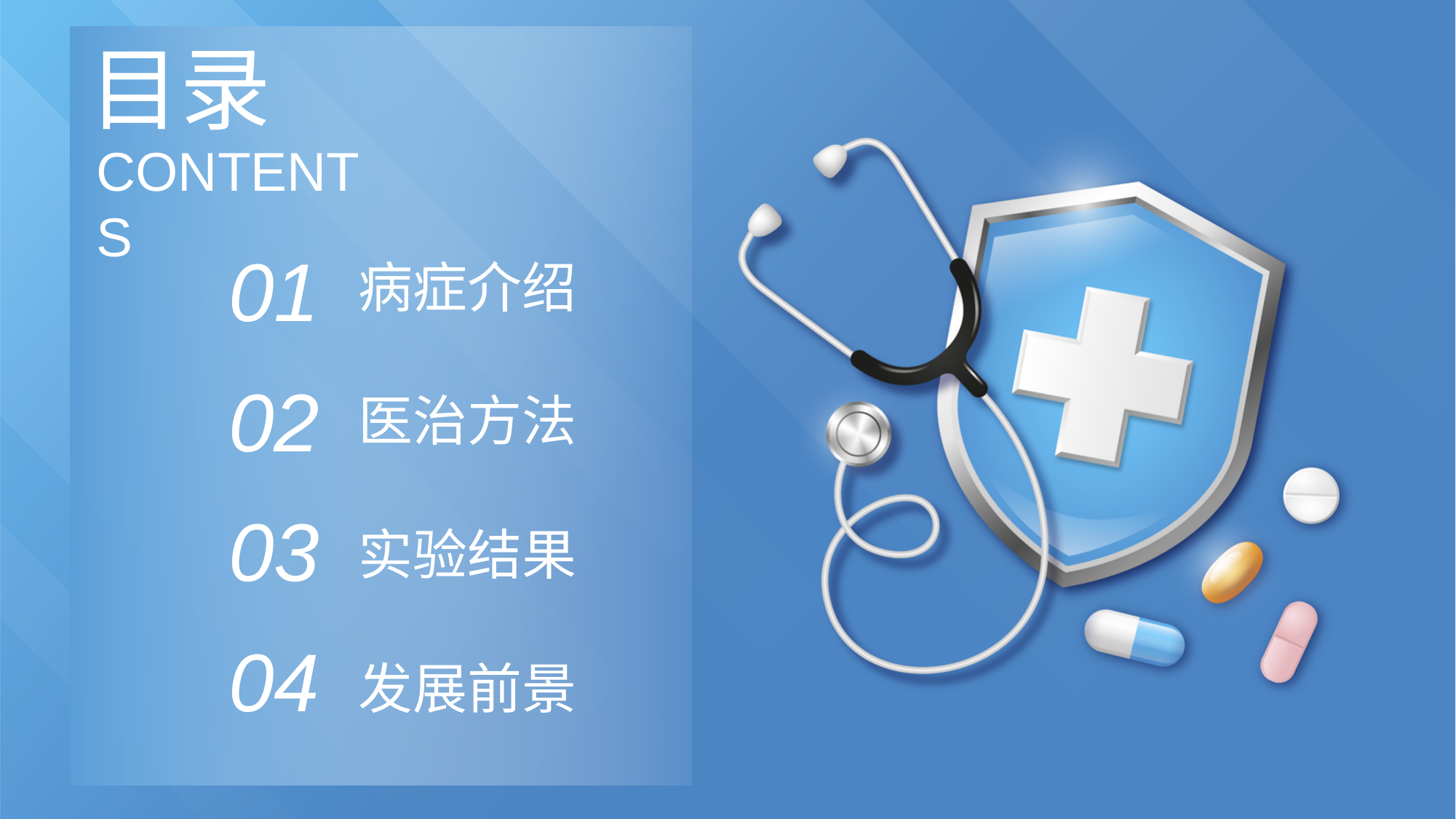

目录
CONTENTS
01
病症介绍
02
医治方法
03
实验结果
04
发展前景